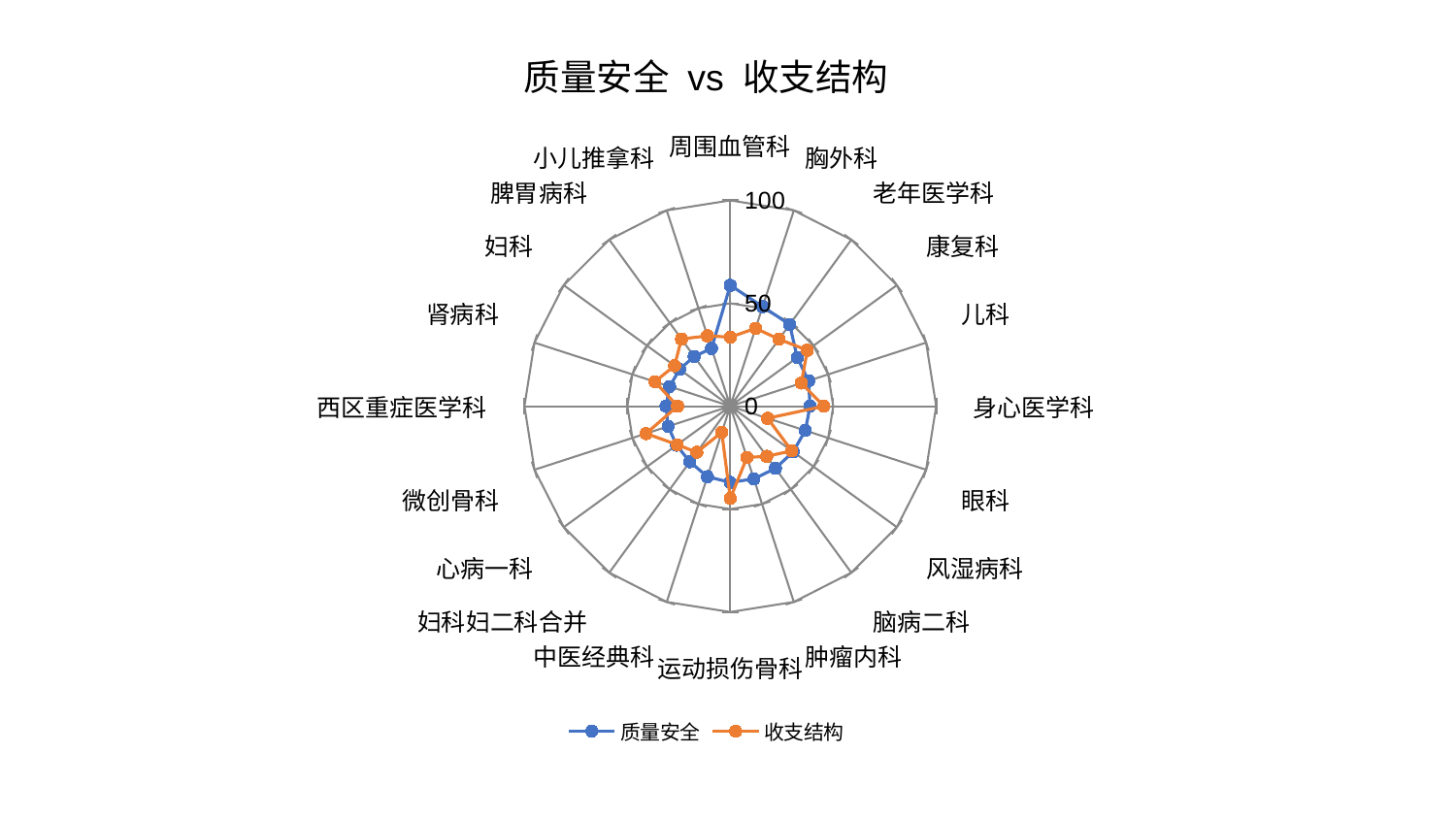

### Chart: 质量安全 vs 收支结构

| Category | 质量安全 | 收支结构 |
|---|---|---|
| 周围血管科 | 58.742418471370755 | 33.53320565161129 |
| 胸外科 | 50.85539456004875 | 39.800168070154825 |
| 老年医学科 | 49.089216686468816 | 40.24453121916466 |
| 康复科 | 40.21889342498635 | 46.27337713009612 |
| 儿科 | 39.972910787463846 | 36.28514655123585 |
| 身心医学科 | 38.77283508899379 | 45.436085300332486 |
| 眼科 | 38.29434091095412 | 19.037856415686296 |
| 风湿病科 | 37.74855097918088 | 36.925653553831374 |
| 脑病二科 | 37.33878885776824 | 30.121836441693883 |
| 肿瘤内科 | 37.14512910441274 | 26.209605165504538 |
| 运动损伤骨科 | 37.05017577263199 | 44.847484255337335 |
| 中医经典科 | 36.02015241010564 | 13.374257978356525 |
| 妇科妇二科合并 | 33.395321448289785 | 27.693961193944688 |
| 心病一科 | 32.28265292447558 | 31.867135893178684 |
| 微创骨科 | 31.785215843268798 | 43.02963705435107 |
| 西区重症医学科 | 31.21742637463558 | 25.635656054065706 |
| 肾病科 | 30.995349270072474 | 38.51671134040029 |
| 妇科 | 30.43459528384965 | 33.46539645332837 |
| 脾胃病科 | 29.900371168451944 | 40.35559572378647 |
| 小儿推拿科 | 29.48510064370788 | 35.966455744707154 |
5